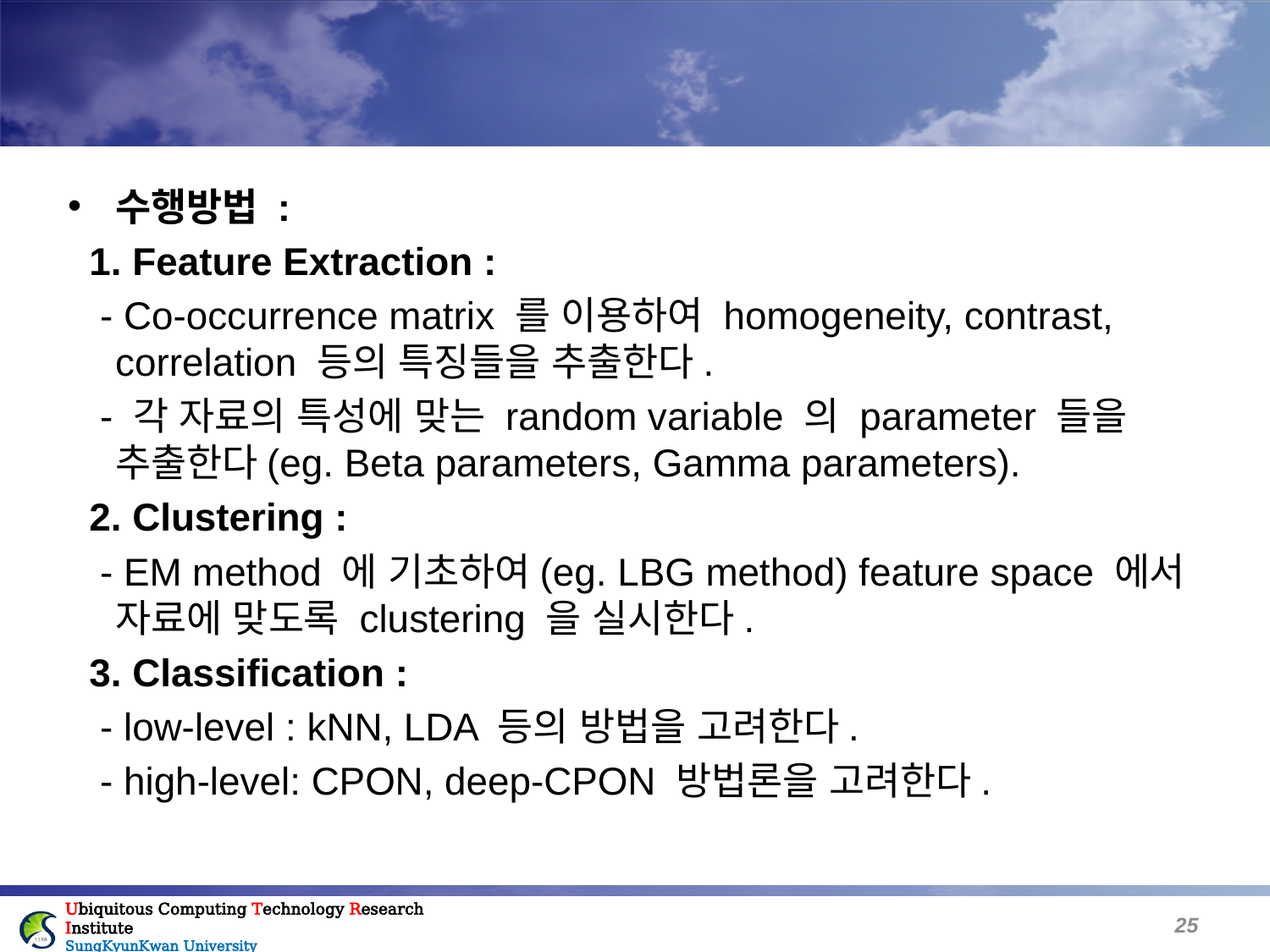

수행방법 :
  1. Feature Extraction :
   - Co-occurrence matrix 를 이용하여 homogeneity, contrast, correlation 등의 특징들을 추출한다.
   - 각 자료의 특성에 맞는 random variable 의 parameter 들을 추출한다(eg. Beta parameters, Gamma parameters).
  2. Clustering :
   - EM method 에 기초하여(eg. LBG method) feature space 에서 자료에 맞도록 clustering 을 실시한다.
  3. Classification :
   - low-level : kNN, LDA 등의 방법을 고려한다.
   - high-level: CPON, deep-CPON 방법론을 고려한다.
25